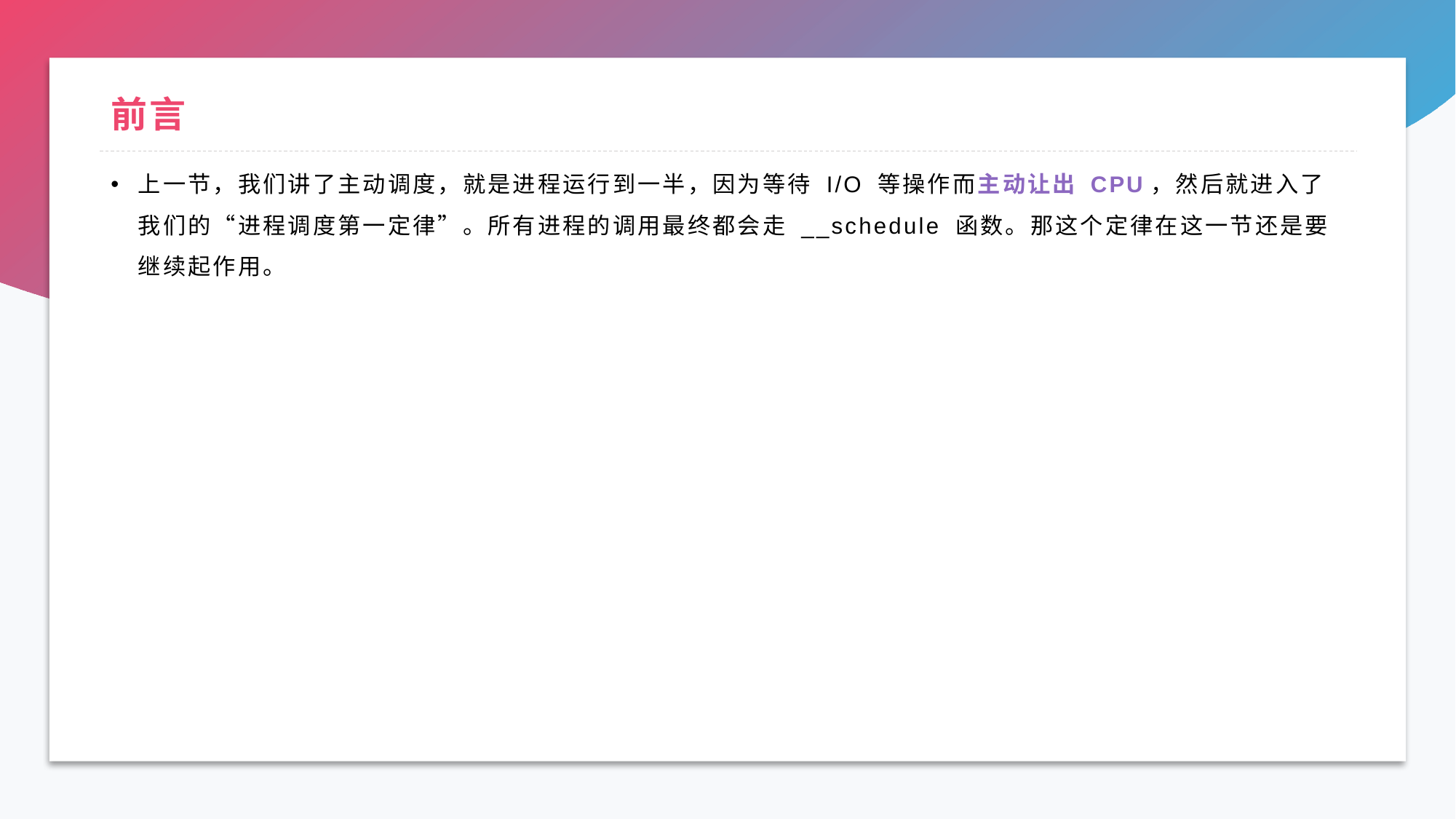

# 前言
上一节，我们讲了主动调度，就是进程运行到一半，因为等待 I/O 等操作而主动让出 CPU，然后就进入了我们的“进程调度第一定律”。所有进程的调用最终都会走 __schedule 函数。那这个定律在这一节还是要继续起作用。